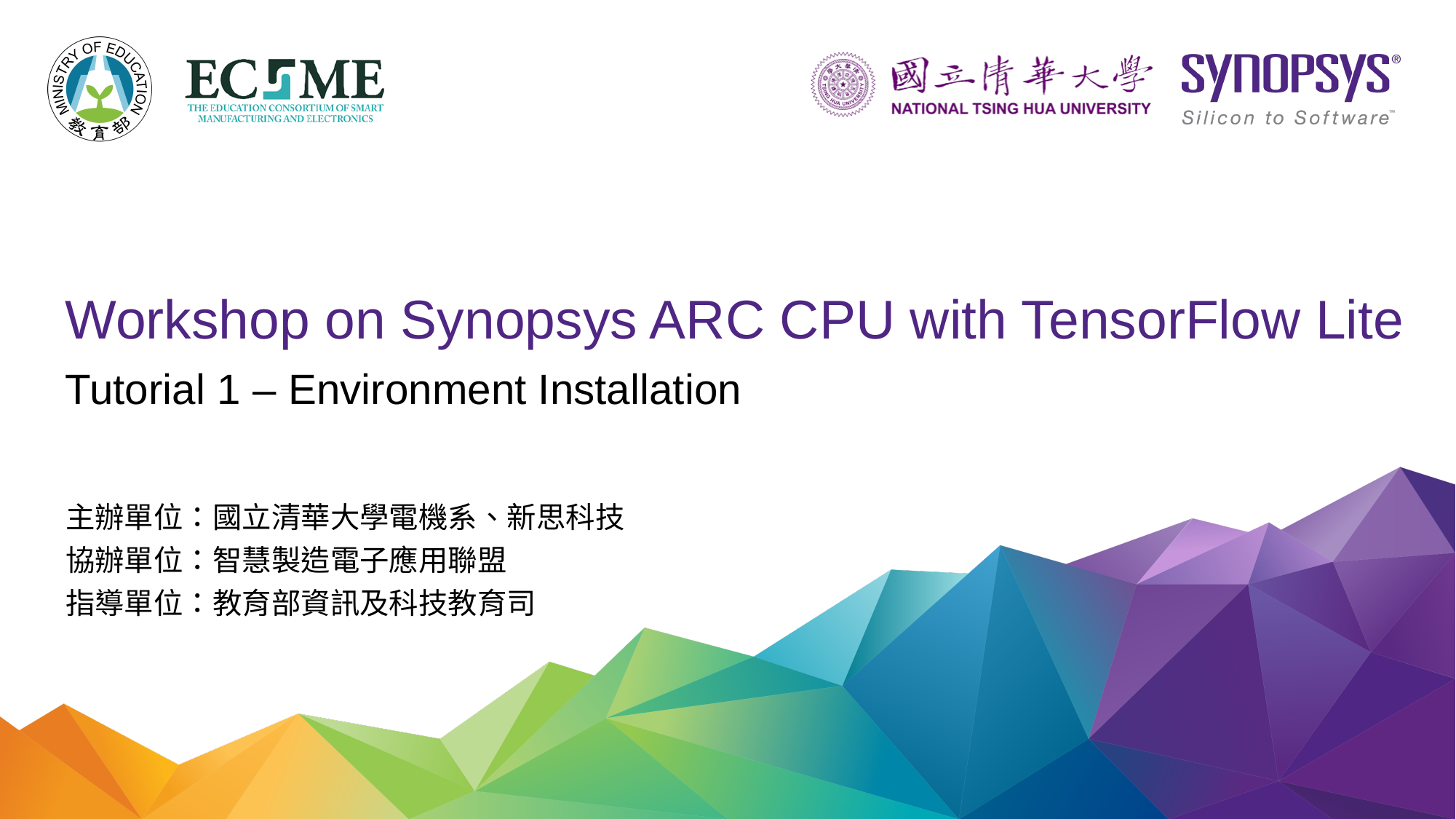

# Workshop on Synopsys ARC CPU with TensorFlow Lite
Tutorial 1 – Environment Installation
主辦單位：國立清華大學電機系、新思科技
協辦單位：智慧製造電子應用聯盟
指導單位：教育部資訊及科技教育司